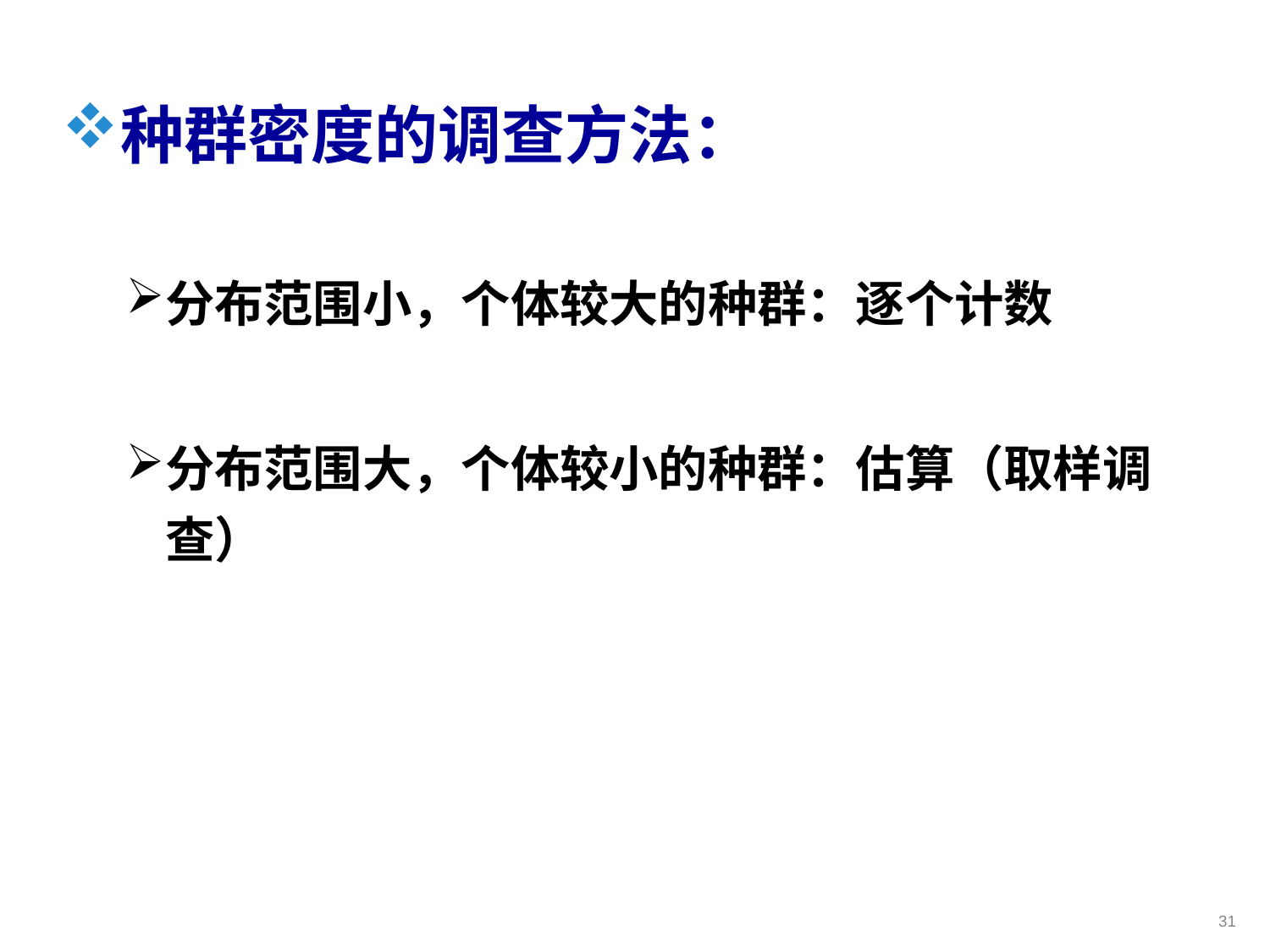

种群密度的调查方法：

分布范围小，个体较大的种群：逐个计数

分布范围大，个体较小的种群：估算（取样调查）